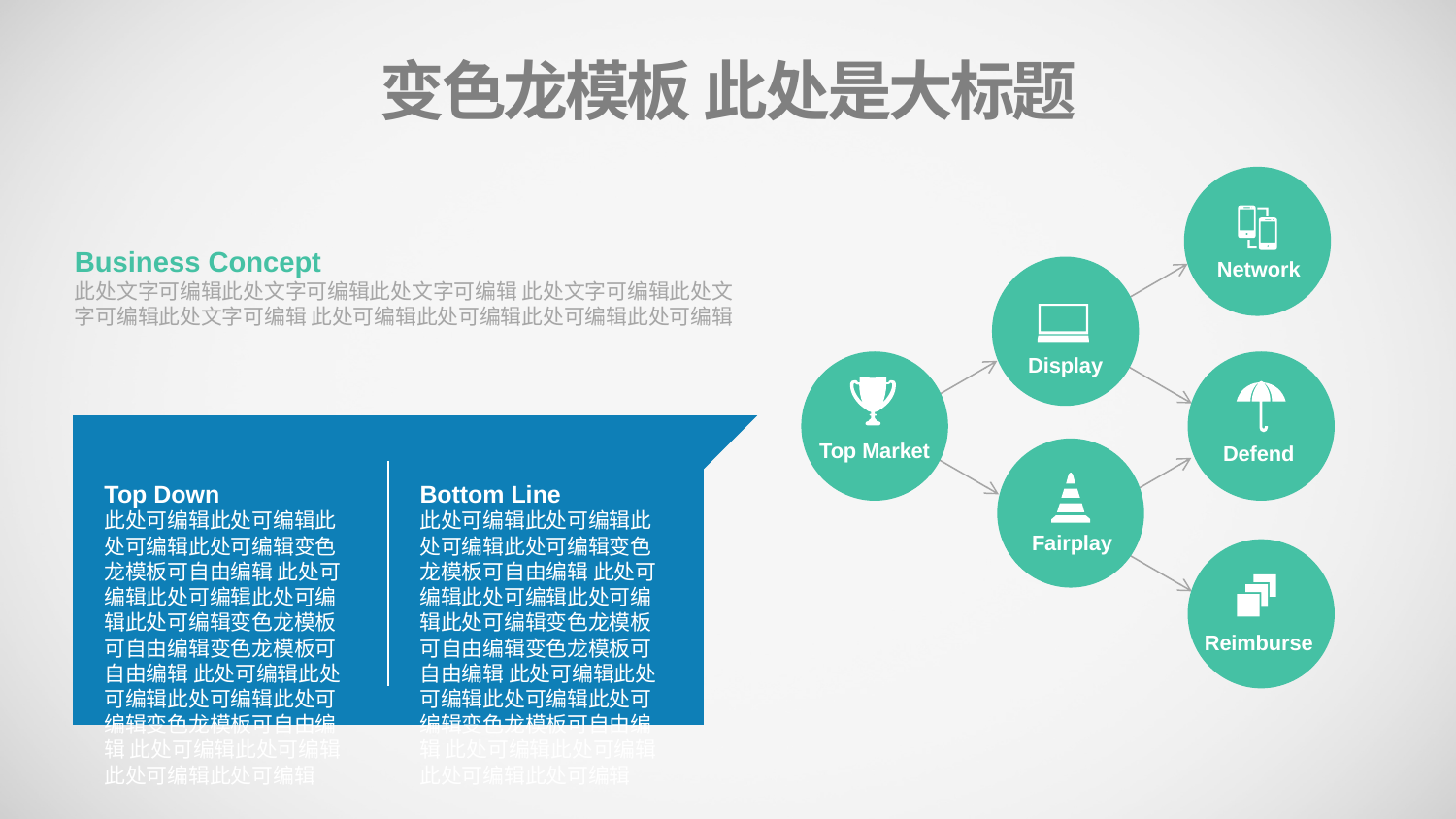

变色龙模板 此处是大标题

Business Concept
此处文字可编辑此处文字可编辑此处文字可编辑 此处文字可编辑此处文字可编辑此处文字可编辑 此处可编辑此处可编辑此处可编辑此处可编辑
Network

Display

Top Market
Defend

Top Down
此处可编辑此处可编辑此处可编辑此处可编辑变色龙模板可自由编辑 此处可编辑此处可编辑此处可编辑此处可编辑变色龙模板可自由编辑变色龙模板可自由编辑 此处可编辑此处可编辑此处可编辑此处可编辑变色龙模板可自由编辑 此处可编辑此处可编辑此处可编辑此处可编辑
Bottom Line
此处可编辑此处可编辑此处可编辑此处可编辑变色龙模板可自由编辑 此处可编辑此处可编辑此处可编辑此处可编辑变色龙模板可自由编辑变色龙模板可自由编辑 此处可编辑此处可编辑此处可编辑此处可编辑变色龙模板可自由编辑 此处可编辑此处可编辑此处可编辑此处可编辑

Fairplay

Reimburse